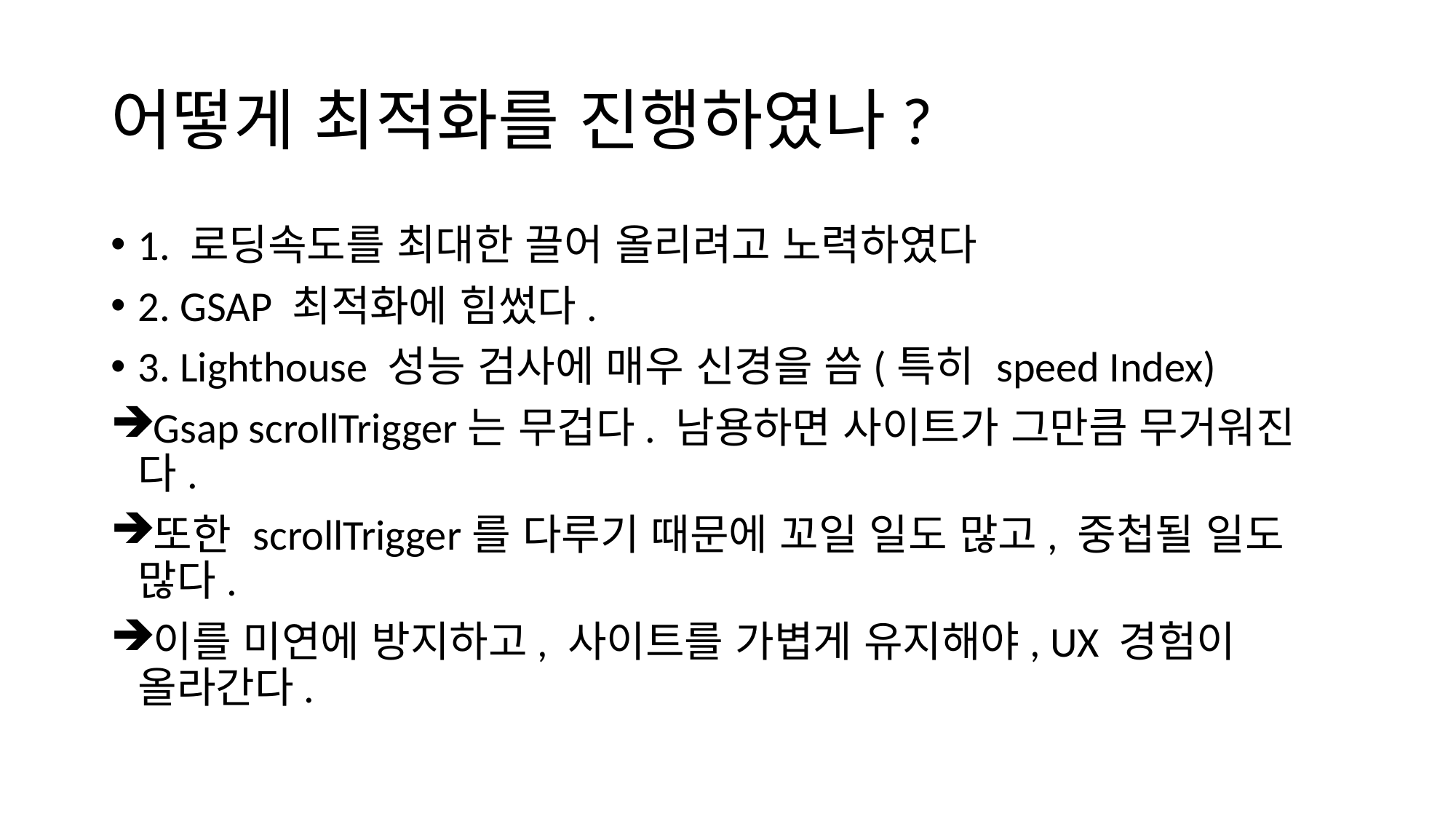

# 어떻게 최적화를 진행하였나?
1. 로딩속도를 최대한 끌어 올리려고 노력하였다
2. GSAP 최적화에 힘썼다.
3. Lighthouse 성능 검사에 매우 신경을 씀(특히 speed Index)
Gsap scrollTrigger는 무겁다. 남용하면 사이트가 그만큼 무거워진다.
또한 scrollTrigger를 다루기 때문에 꼬일 일도 많고, 중첩될 일도 많다.
이를 미연에 방지하고, 사이트를 가볍게 유지해야, UX 경험이 올라간다.